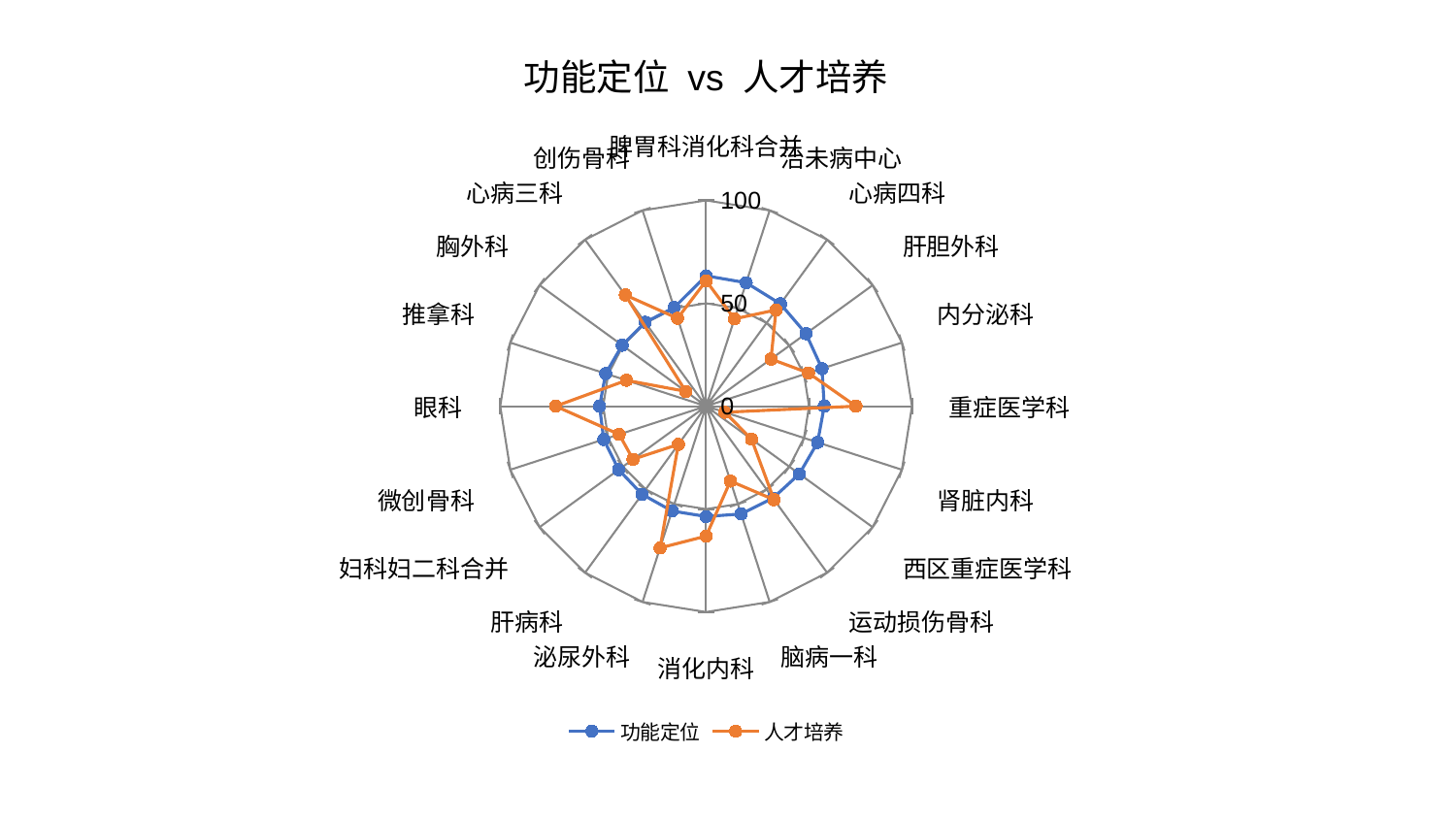

### Chart: 功能定位 vs 人才培养

| Category | 功能定位 | 人才培养 |
|---|---|---|
| 脾胃科消化科合并 | 63.338809537329624 | 60.968614282109534 |
| 治未病中心 | 63.0777966623633 | 44.61775043286871 |
| 心病四科 | 61.4562444520834 | 57.81322564607893 |
| 肝胆外科 | 59.96938847866912 | 38.95726218844501 |
| 内分泌科 | 59.18461078008993 | 52.26537488219521 |
| 重症医学科 | 57.38828172810882 | 72.76128384121505 |
| 肾脏内科 | 56.937894251305465 | 9.578131288203856 |
| 西区重症医学科 | 55.99282897333516 | 27.299594963066696 |
| 运动损伤骨科 | 55.24931929482064 | 56.17055346313171 |
| 脑病一科 | 55.06845561997234 | 38.26835827279725 |
| 消化内科 | 53.61628888566057 | 63.12067480395489 |
| 泌尿外科 | 53.567727334879336 | 72.40351469628729 |
| 肝病科 | 52.93824771853858 | 22.954141121493496 |
| 妇科妇二科合并 | 52.51784419925859 | 43.90168760896595 |
| 微创骨科 | 52.3033361381372 | 44.41129311321899 |
| 眼科 | 51.73117915623561 | 73.08653382311967 |
| 推拿科 | 51.30405178277345 | 40.70863773590477 |
| 胸外科 | 50.4035771477248 | 12.231960833608744 |
| 心病三科 | 50.382573517506835 | 66.79668480856105 |
| 创伤骨科 | 50.36816962180953 | 44.89885041933252 |
39